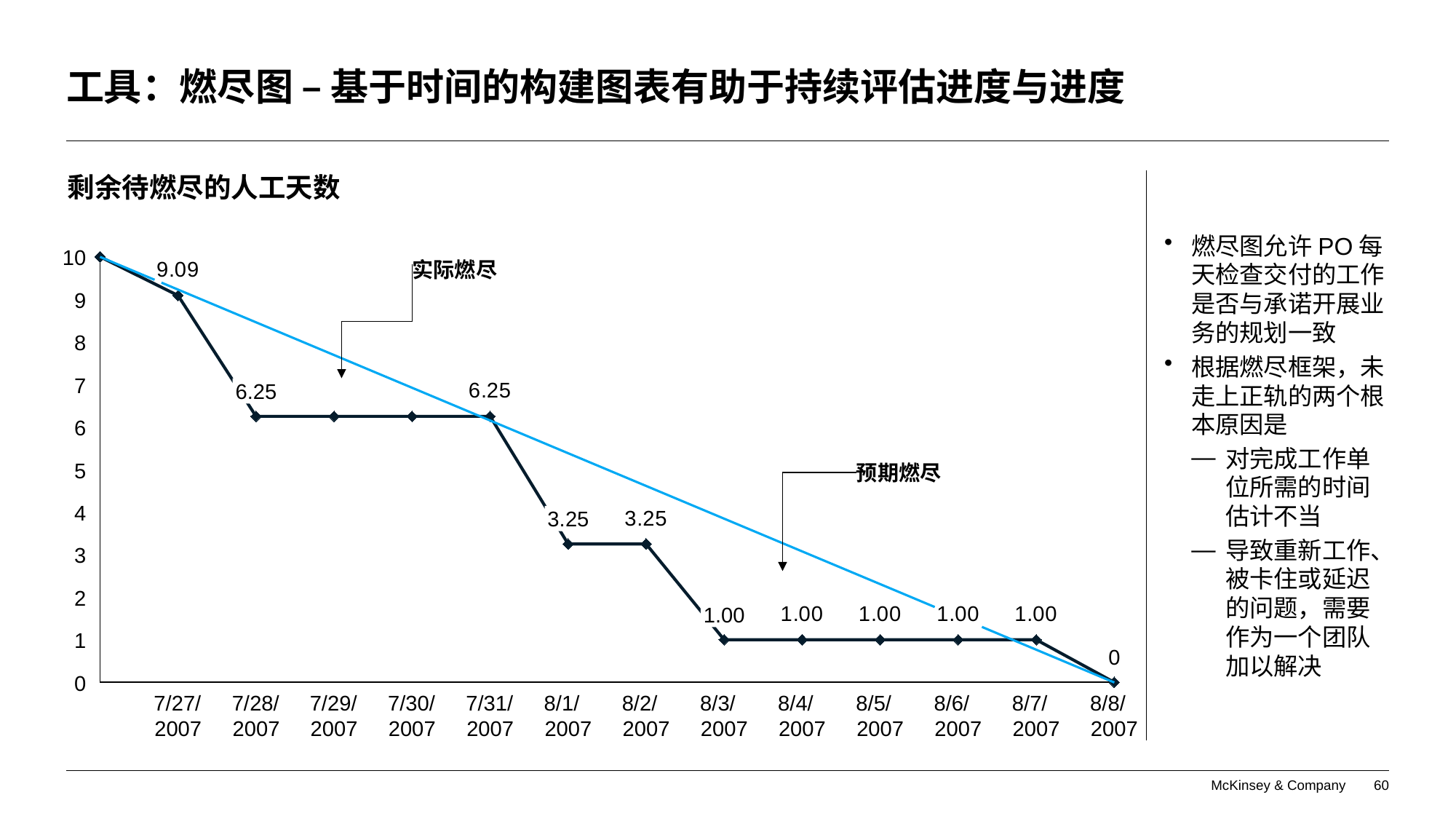

# 工具：燃尽图 – 基于时间的构建图表有助于持续评估进度与进度

剩余待燃尽的人工天数
燃尽图允许PO每天检查交付的工作是否与承诺开展业务的规划一致
根据燃尽框架，未走上正轨的两个根本原因是
对完成工作单位所需的时间估计不当
导致重新工作、被卡住或延迟的问题，需要作为一个团队加以解决
10

### Chart

| Category |  |
|---|---|
实际燃尽
9
8
7
6.25
6
5
预期燃尽
4
3.25
3
2
1.00
1
0
0
7/27/
2007
7/28/
2007
7/29/
2007
7/30/
2007
7/31/
2007
8/1/
2007
8/2/
2007
8/3/
2007
8/4/
2007
8/5/
2007
8/6/
2007
8/7/
2007
8/8/
2007